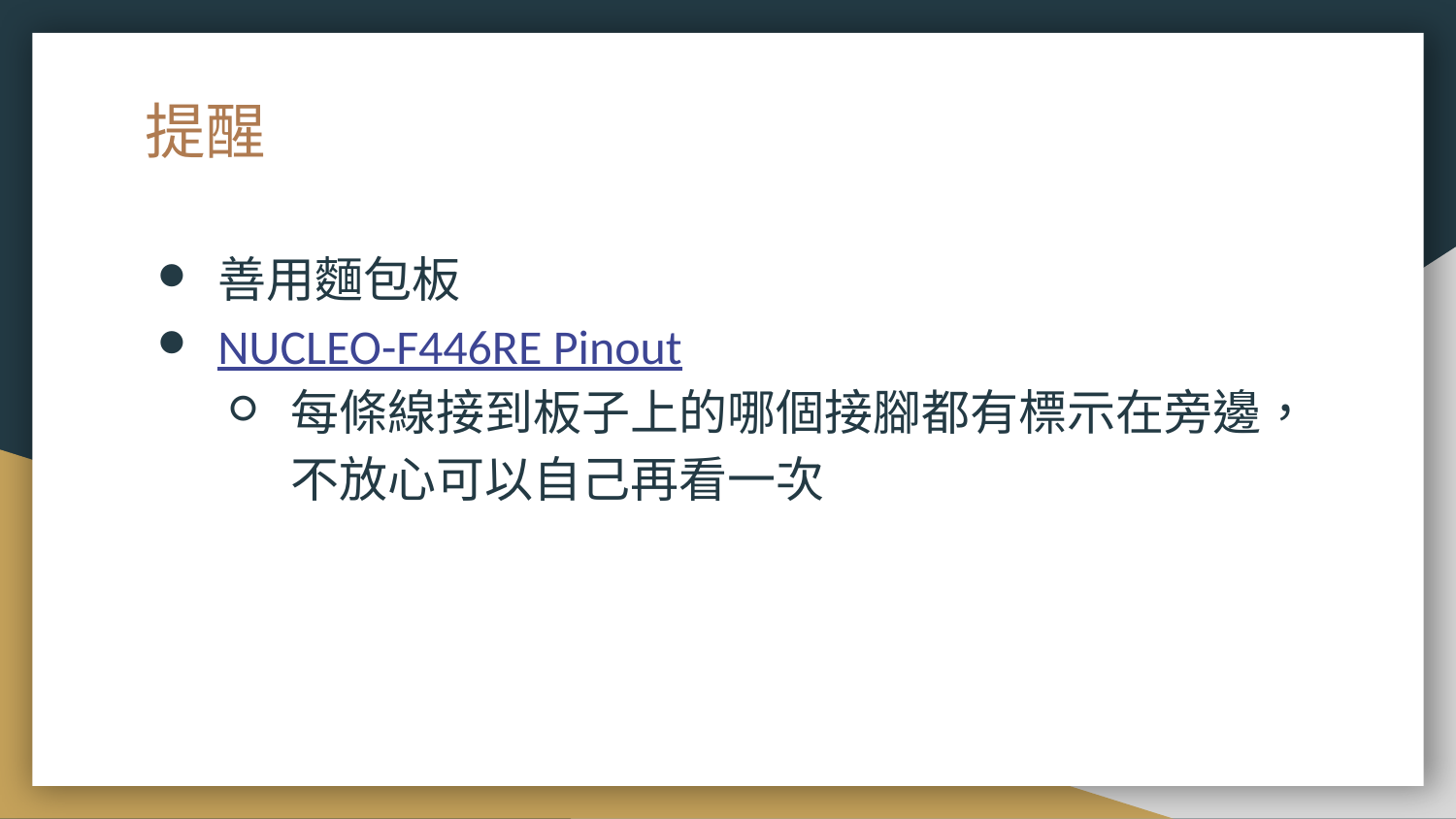

# 提醒
善用麵包板
NUCLEO-F446RE Pinout
每條線接到板子上的哪個接腳都有標示在旁邊，不放心可以自己再看一次